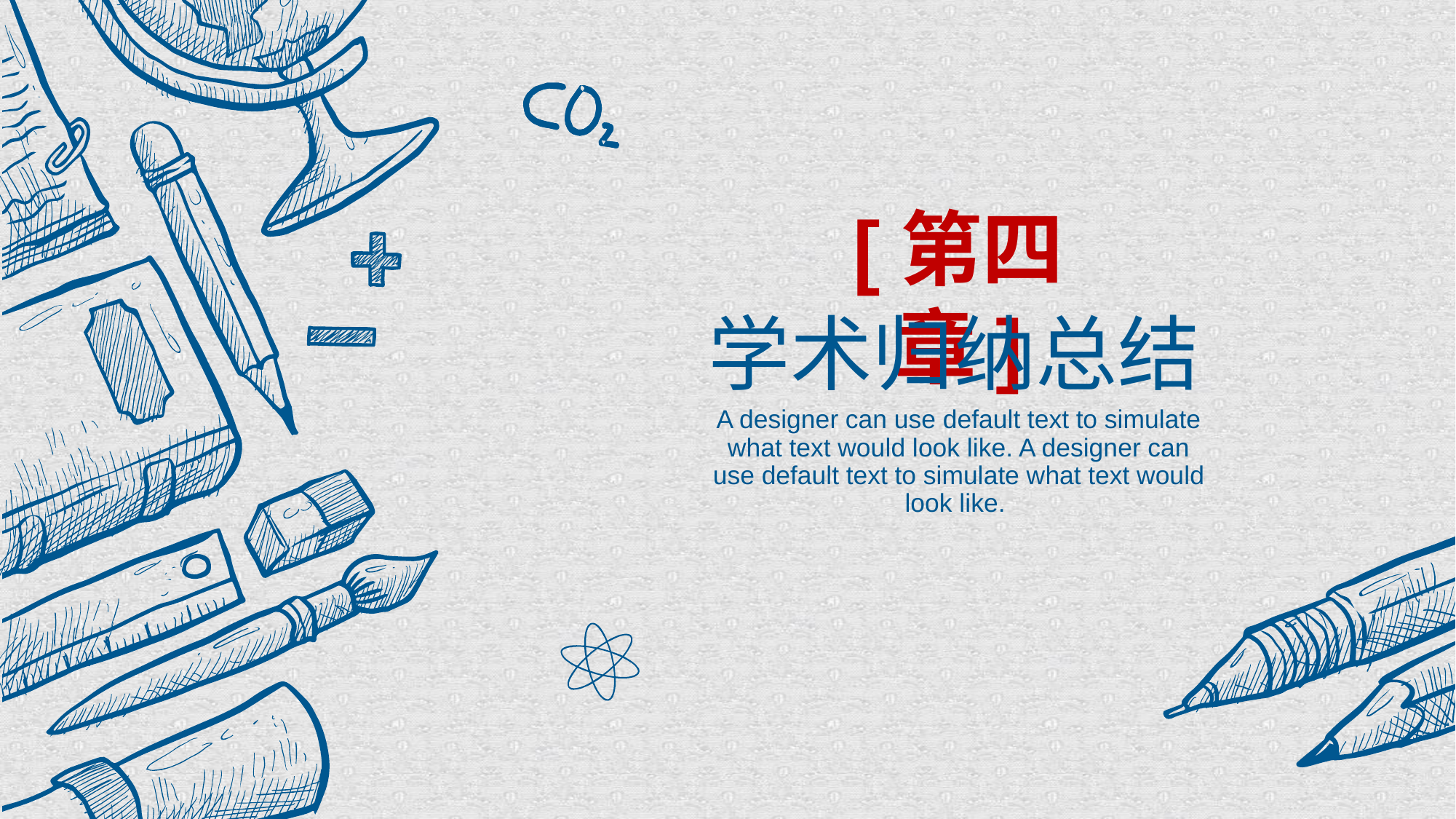

[第四章]

学术归纳总结

A designer can use default text to simulate what text would look like. A designer can use default text to simulate what text would look like.